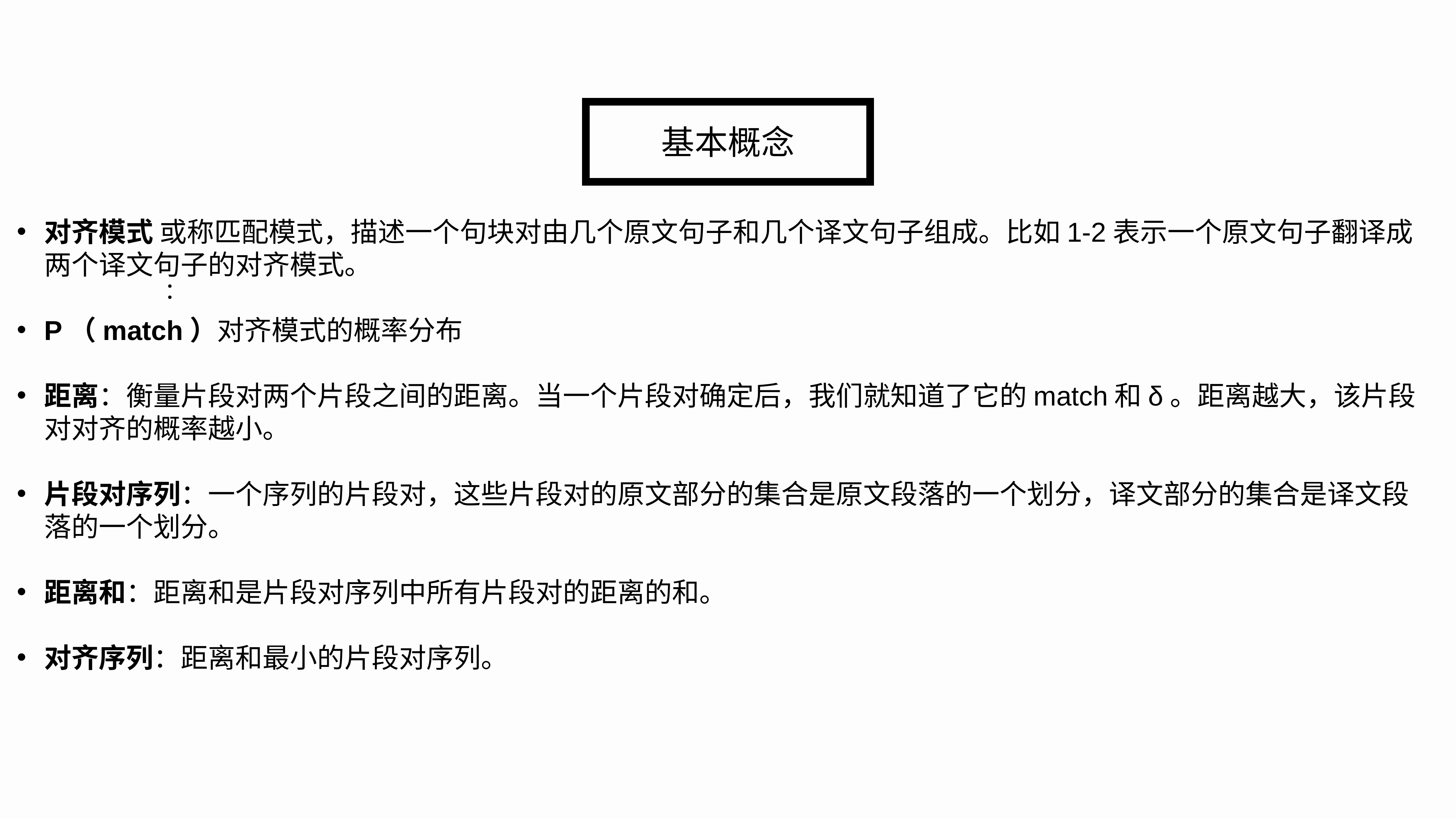

基本概念
对齐模式 或称匹配模式，描述一个句块对由几个原文句子和几个译文句子组成。比如1-2表示一个原文句子翻译成两个译文句子的对齐模式。

P（match）对齐模式的概率分布

距离：衡量片段对两个片段之间的距离。当一个片段对确定后，我们就知道了它的match和δ。距离越大，该片段对对齐的概率越小。

片段对序列：一个序列的片段对，这些片段对的原文部分的集合是原文段落的一个划分，译文部分的集合是译文段落的一个划分。

距离和：距离和是片段对序列中所有片段对的距离的和。

对齐序列：距离和最小的片段对序列。

：